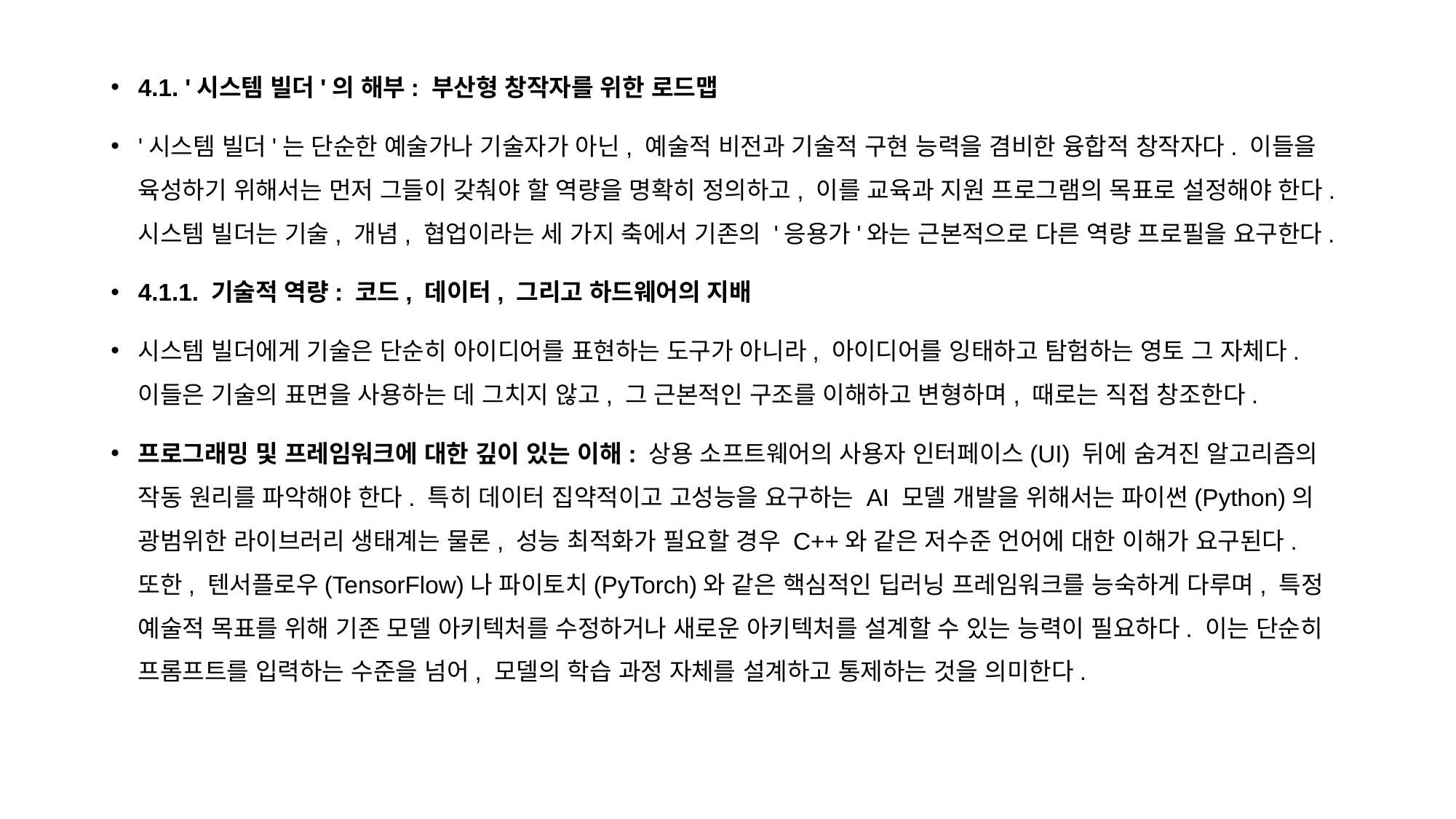

4.1. '시스템 빌더'의 해부: 부산형 창작자를 위한 로드맵
'시스템 빌더'는 단순한 예술가나 기술자가 아닌, 예술적 비전과 기술적 구현 능력을 겸비한 융합적 창작자다. 이들을 육성하기 위해서는 먼저 그들이 갖춰야 할 역량을 명확히 정의하고, 이를 교육과 지원 프로그램의 목표로 설정해야 한다. 시스템 빌더는 기술, 개념, 협업이라는 세 가지 축에서 기존의 '응용가'와는 근본적으로 다른 역량 프로필을 요구한다.
4.1.1. 기술적 역량: 코드, 데이터, 그리고 하드웨어의 지배
시스템 빌더에게 기술은 단순히 아이디어를 표현하는 도구가 아니라, 아이디어를 잉태하고 탐험하는 영토 그 자체다. 이들은 기술의 표면을 사용하는 데 그치지 않고, 그 근본적인 구조를 이해하고 변형하며, 때로는 직접 창조한다.
프로그래밍 및 프레임워크에 대한 깊이 있는 이해: 상용 소프트웨어의 사용자 인터페이스(UI) 뒤에 숨겨진 알고리즘의 작동 원리를 파악해야 한다. 특히 데이터 집약적이고 고성능을 요구하는 AI 모델 개발을 위해서는 파이썬(Python)의 광범위한 라이브러리 생태계는 물론, 성능 최적화가 필요할 경우 C++와 같은 저수준 언어에 대한 이해가 요구된다. 또한, 텐서플로우(TensorFlow)나 파이토치(PyTorch)와 같은 핵심적인 딥러닝 프레임워크를 능숙하게 다루며, 특정 예술적 목표를 위해 기존 모델 아키텍처를 수정하거나 새로운 아키텍처를 설계할 수 있는 능력이 필요하다. 이는 단순히 프롬프트를 입력하는 수준을 넘어, 모델의 학습 과정 자체를 설계하고 통제하는 것을 의미한다.